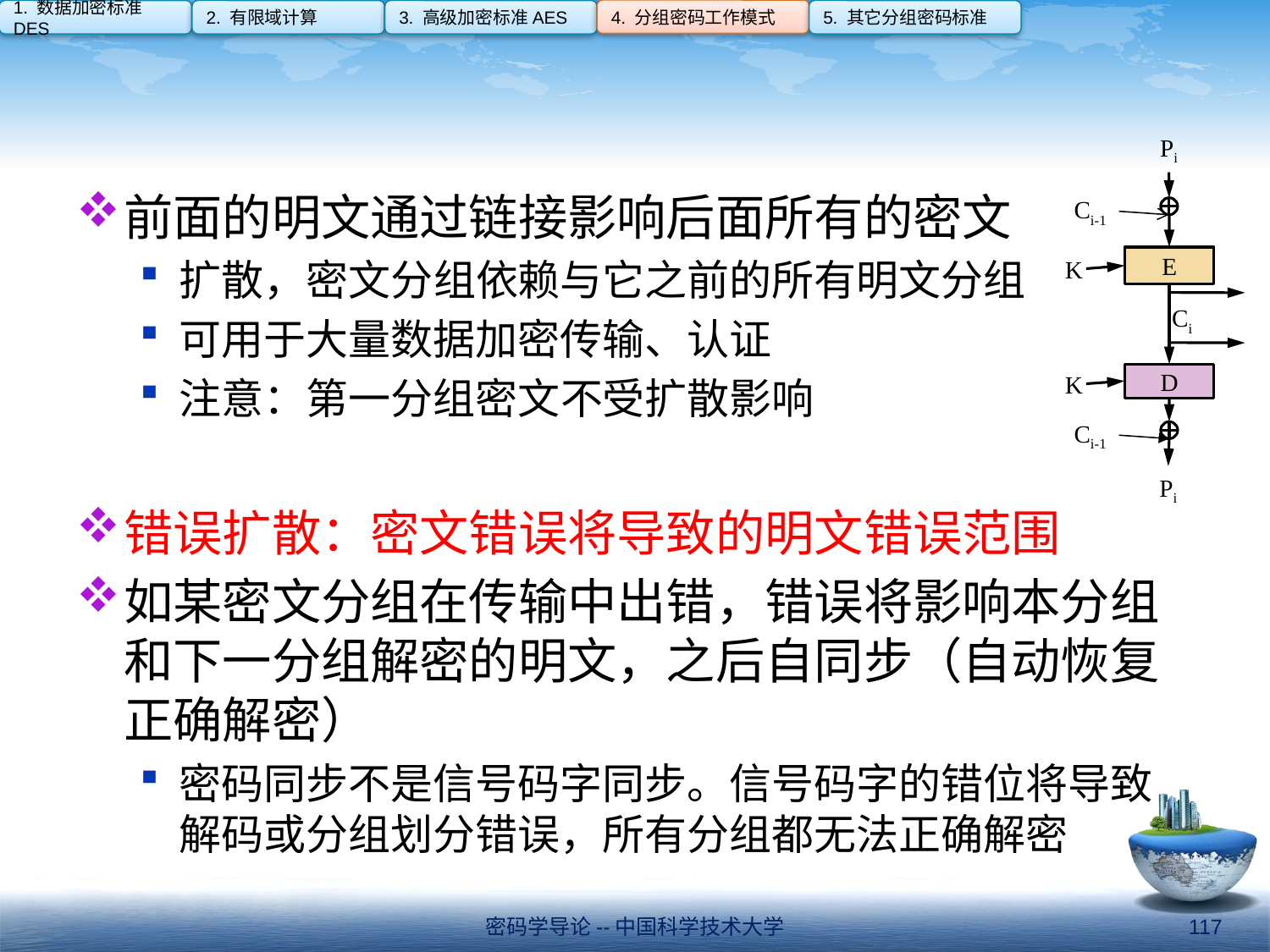

4. 分组密码工作模式
1. 数据加密标准DES
2. 有限域计算
3. 高级加密标准AES
5. 其它分组密码标准
#
Pi
Ci-1

E
K
Ci
K
D
Ci-1

Pi
前面的明文通过链接影响后面所有的密文
扩散，密文分组依赖与它之前的所有明文分组
可用于大量数据加密传输、认证
注意：第一分组密文不受扩散影响

错误扩散：密文错误将导致的明文错误范围
如某密文分组在传输中出错，错误将影响本分组和下一分组解密的明文，之后自同步（自动恢复正确解密）
密码同步不是信号码字同步。信号码字的错位将导致解码或分组划分错误，所有分组都无法正确解密

密码学导论--中国科学技术大学
117